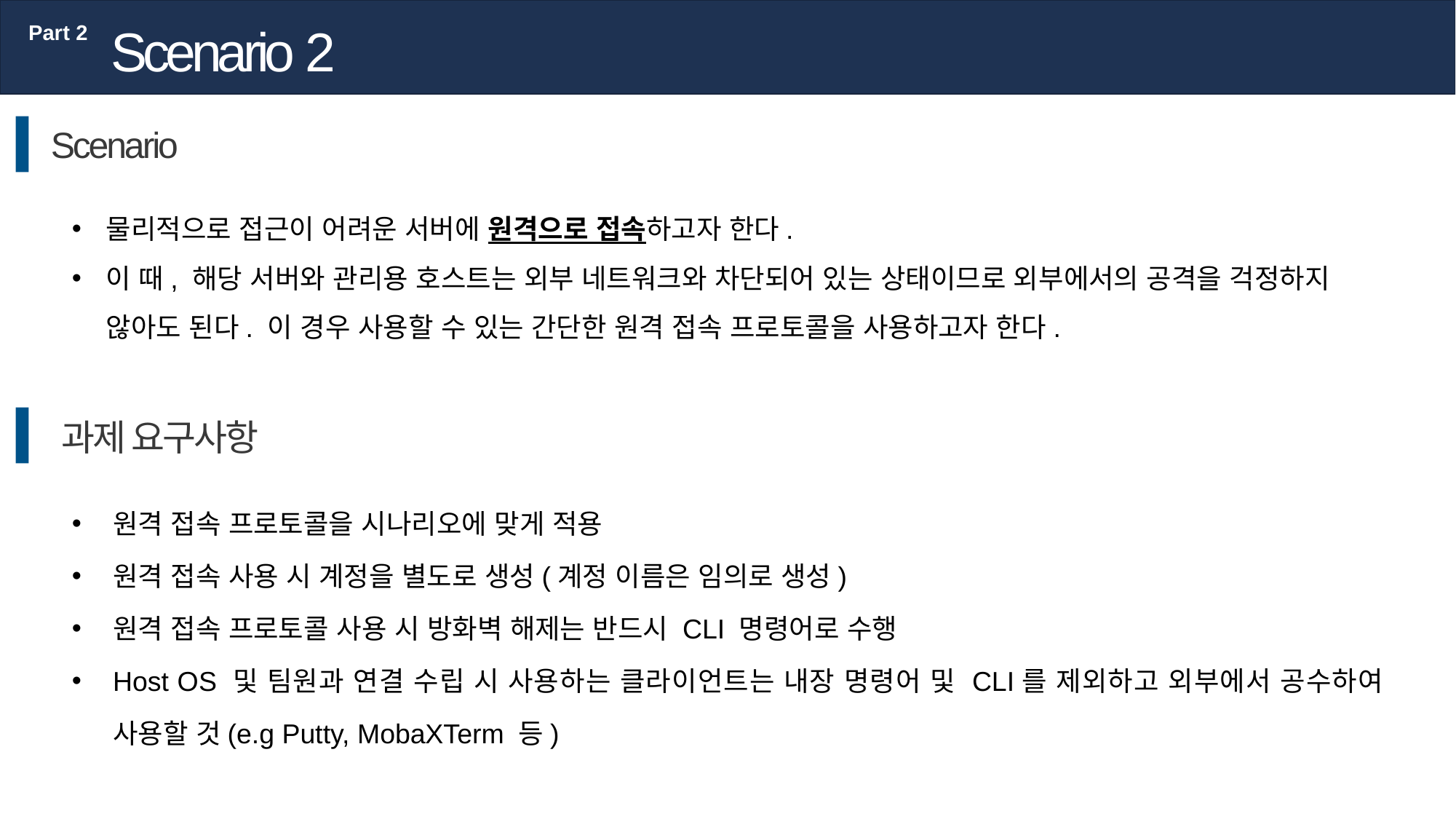

Scenario 2
Part 2

Scenario
물리적으로 접근이 어려운 서버에 원격으로 접속하고자 한다.
이 때, 해당 서버와 관리용 호스트는 외부 네트워크와 차단되어 있는 상태이므로 외부에서의 공격을 걱정하지 않아도 된다. 이 경우 사용할 수 있는 간단한 원격 접속 프로토콜을 사용하고자 한다.

과제 요구사항
원격 접속 프로토콜을 시나리오에 맞게 적용
원격 접속 사용 시 계정을 별도로 생성(계정 이름은 임의로 생성)
원격 접속 프로토콜 사용 시 방화벽 해제는 반드시 CLI 명령어로 수행
Host OS 및 팀원과 연결 수립 시 사용하는 클라이언트는 내장 명령어 및 CLI를 제외하고 외부에서 공수하여 사용할 것(e.g Putty, MobaXTerm 등)